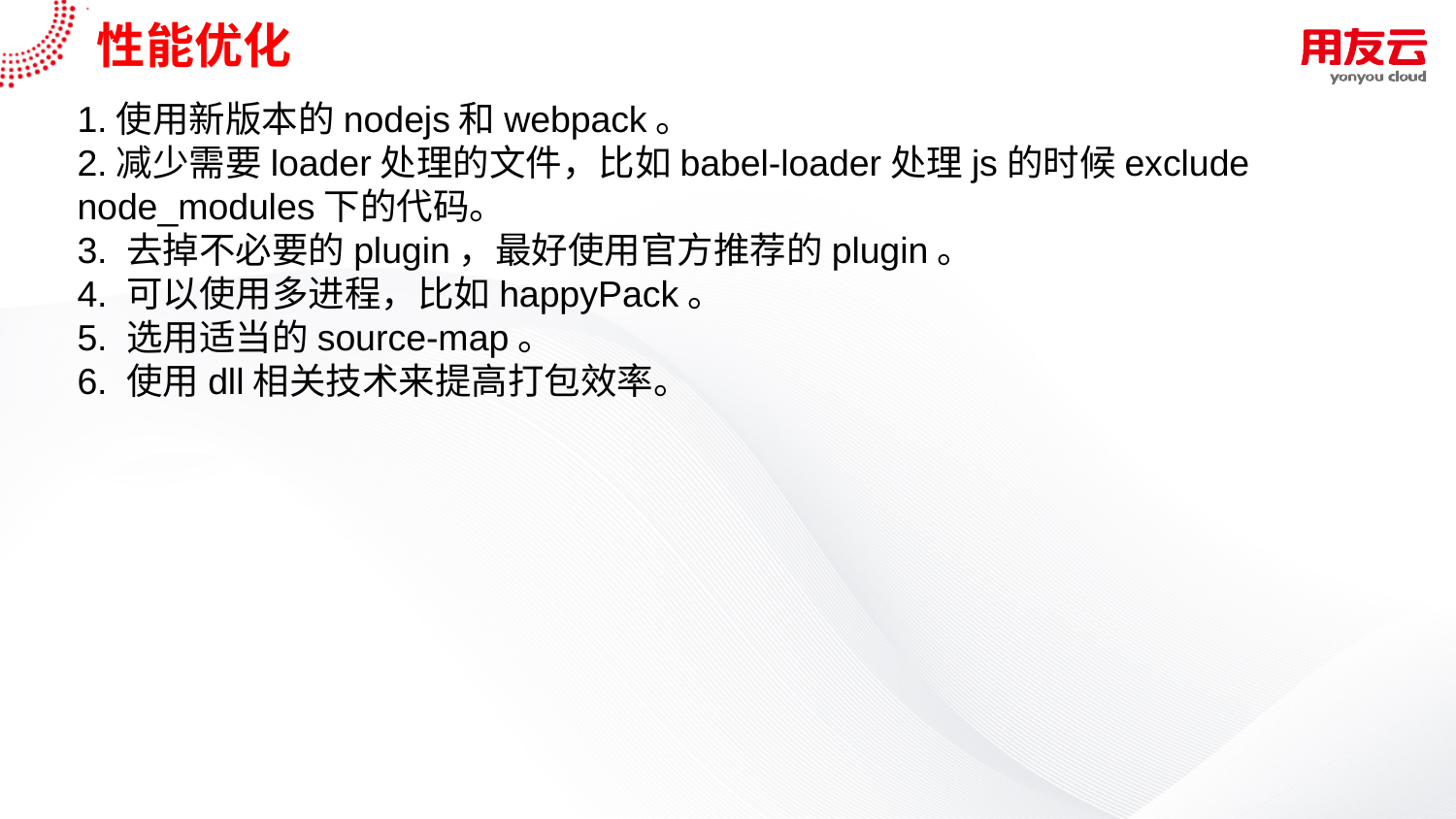

# 性能优化
1.使用新版本的nodejs和webpack。
2.减少需要loader处理的文件，比如babel-loader处理js的时候exclude node_modules下的代码。
3. 去掉不必要的plugin，最好使用官方推荐的plugin。
4. 可以使用多进程，比如happyPack。
5. 选用适当的source-map。
6. 使用dll相关技术来提高打包效率。